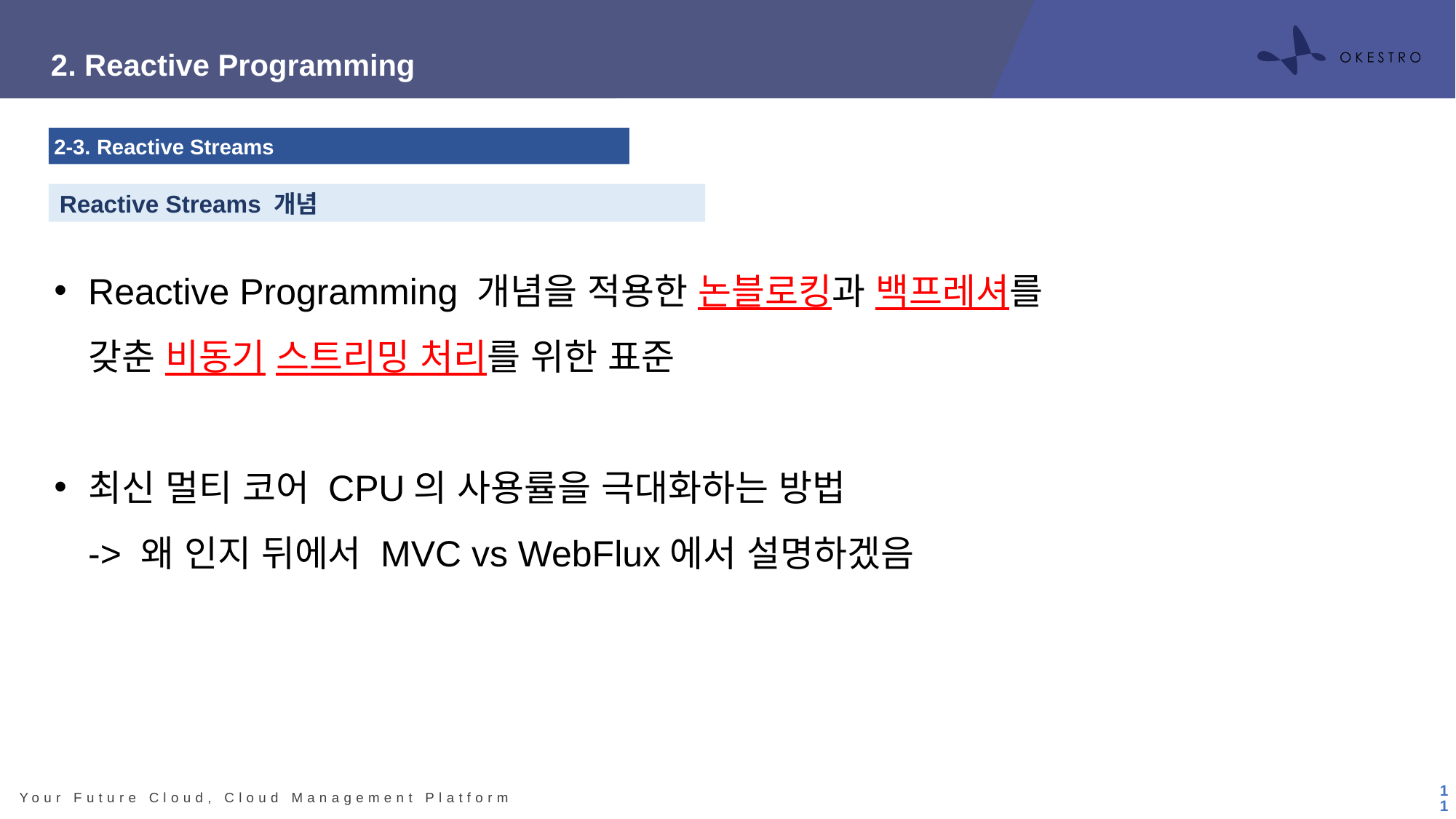

2. Reactive Programming
2-3. Reactive Streams
Reactive Streams 개념

Reactive Programming 개념을 적용한 논블로킹과 백프레셔를 갖춘 비동기 스트리밍 처리를 위한 표준

최신 멀티 코어 CPU의 사용률을 극대화하는 방법
-> 왜 인지 뒤에서 MVC vs WebFlux에서 설명하겠음

11